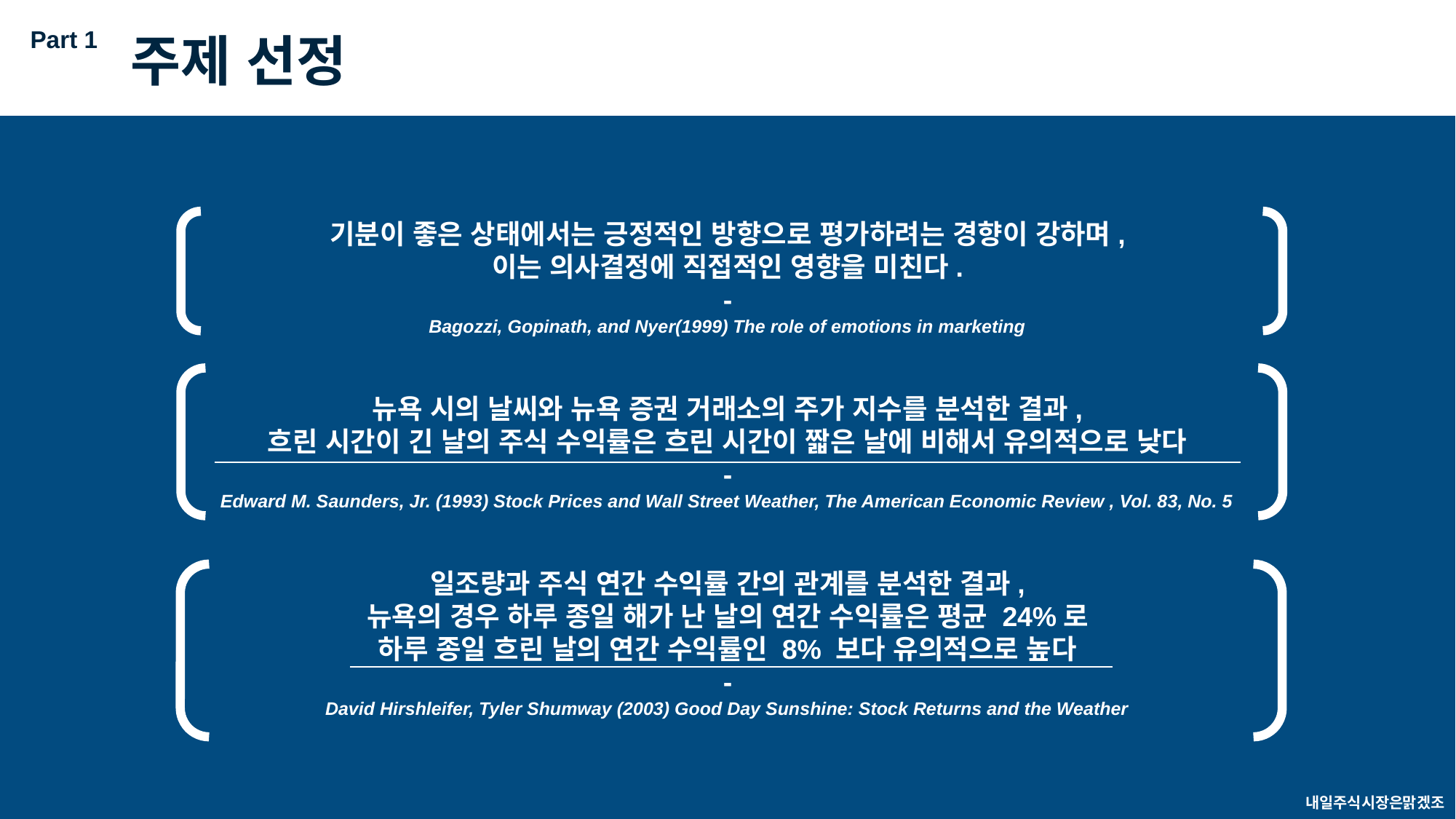

Part 1
주제 선정

기분이 좋은 상태에서는 긍정적인 방향으로 평가하려는 경향이 강하며,
이는 의사결정에 직접적인 영향을 미친다.
-
Bagozzi, Gopinath, and Nyer(1999) The role of emotions in marketing

뉴욕 시의 날씨와 뉴욕 증권 거래소의 주가 지수를 분석한 결과,
흐린 시간이 긴 날의 주식 수익률은 흐린 시간이 짧은 날에 비해서 유의적으로 낮다
-
Edward M. Saunders, Jr. (1993) Stock Prices and Wall Street Weather, The American Economic Review , Vol. 83, No. 5

일조량과 주식 연간 수익률 간의 관계를 분석한 결과,
뉴욕의 경우 하루 종일 해가 난 날의 연간 수익률은 평균 24%로
하루 종일 흐린 날의 연간 수익률인 8% 보다 유의적으로 높다
-
David Hirshleifer, Tyler Shumway (2003) Good Day Sunshine: Stock Returns and the Weather

내일주식시장은맑겠조